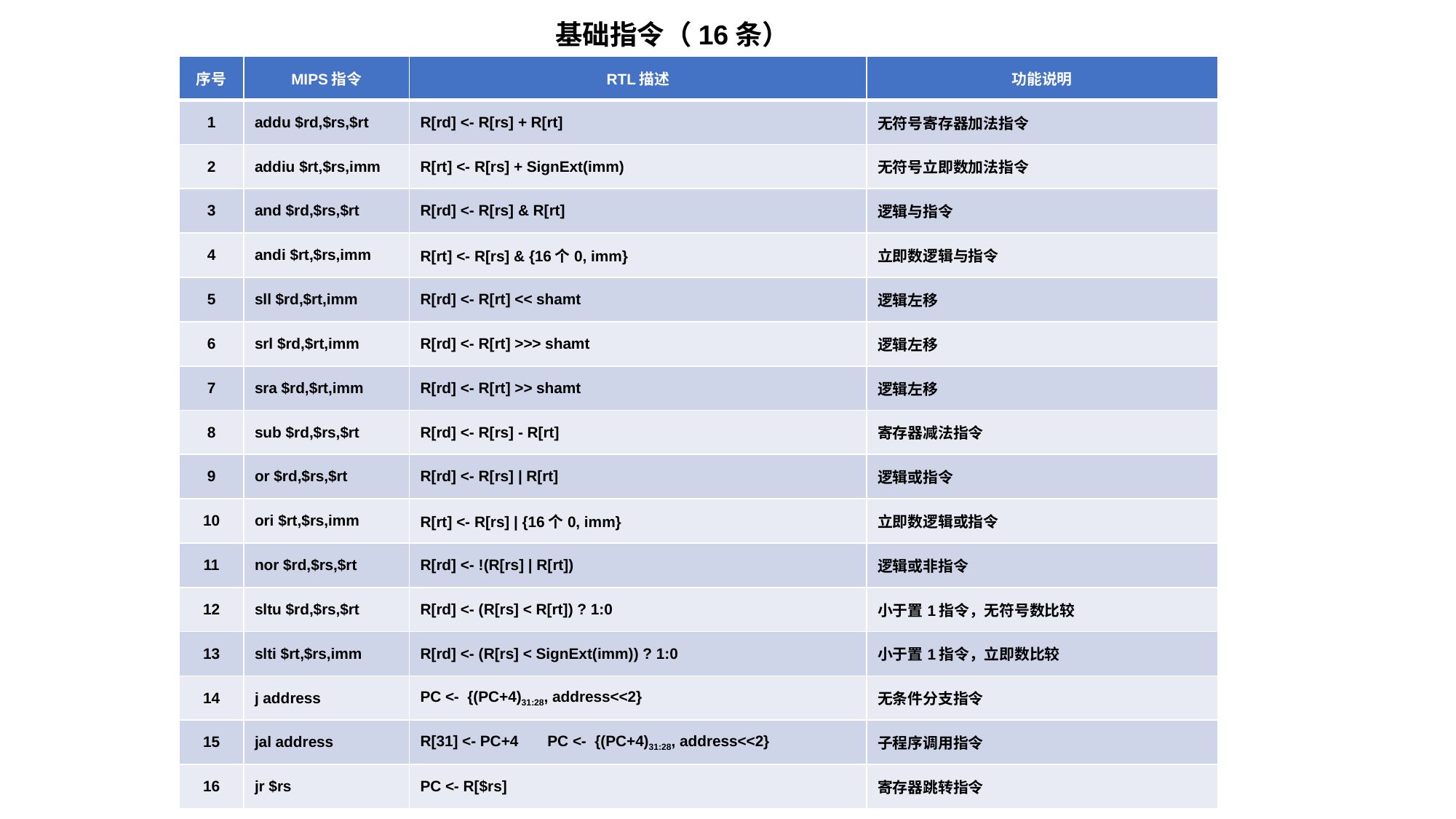

基础指令（16条）
| 序号 | MIPS指令 | RTL描述 | 功能说明 |
| --- | --- | --- | --- |
| 1 | addu $rd,$rs,$rt | R[rd] <- R[rs] + R[rt] | 无符号寄存器加法指令 |
| 2 | addiu $rt,$rs,imm | R[rt] <- R[rs] + SignExt(imm) | 无符号立即数加法指令 |
| 3 | and $rd,$rs,$rt | R[rd] <- R[rs] & R[rt] | 逻辑与指令 |
| 4 | andi $rt,$rs,imm | R[rt] <- R[rs] & {16个0, imm} | 立即数逻辑与指令 |
| 5 | sll $rd,$rt,imm | R[rd] <- R[rt] << shamt | 逻辑左移 |
| 6 | srl $rd,$rt,imm | R[rd] <- R[rt] >>> shamt | 逻辑左移 |
| 7 | sra $rd,$rt,imm | R[rd] <- R[rt] >> shamt | 逻辑左移 |
| 8 | sub $rd,$rs,$rt | R[rd] <- R[rs] - R[rt] | 寄存器减法指令 |
| 9 | or $rd,$rs,$rt | R[rd] <- R[rs] | R[rt] | 逻辑或指令 |
| 10 | ori $rt,$rs,imm | R[rt] <- R[rs] | {16个0, imm} | 立即数逻辑或指令 |
| 11 | nor $rd,$rs,$rt | R[rd] <- !(R[rs] | R[rt]) | 逻辑或非指令 |
| 12 | sltu $rd,$rs,$rt | R[rd] <- (R[rs] < R[rt]) ? 1:0 | 小于置1指令，无符号数比较 |
| 13 | slti $rt,$rs,imm | R[rd] <- (R[rs] < SignExt(imm)) ? 1:0 | 小于置1指令，立即数比较 |
| 14 | j address | PC <- {(PC+4)31:28, address<<2} | 无条件分支指令 |
| 15 | jal address | R[31] <- PC+4 PC <- {(PC+4)31:28, address<<2} | 子程序调用指令 |
| 16 | jr $rs | PC <- R[$rs] | 寄存器跳转指令 |